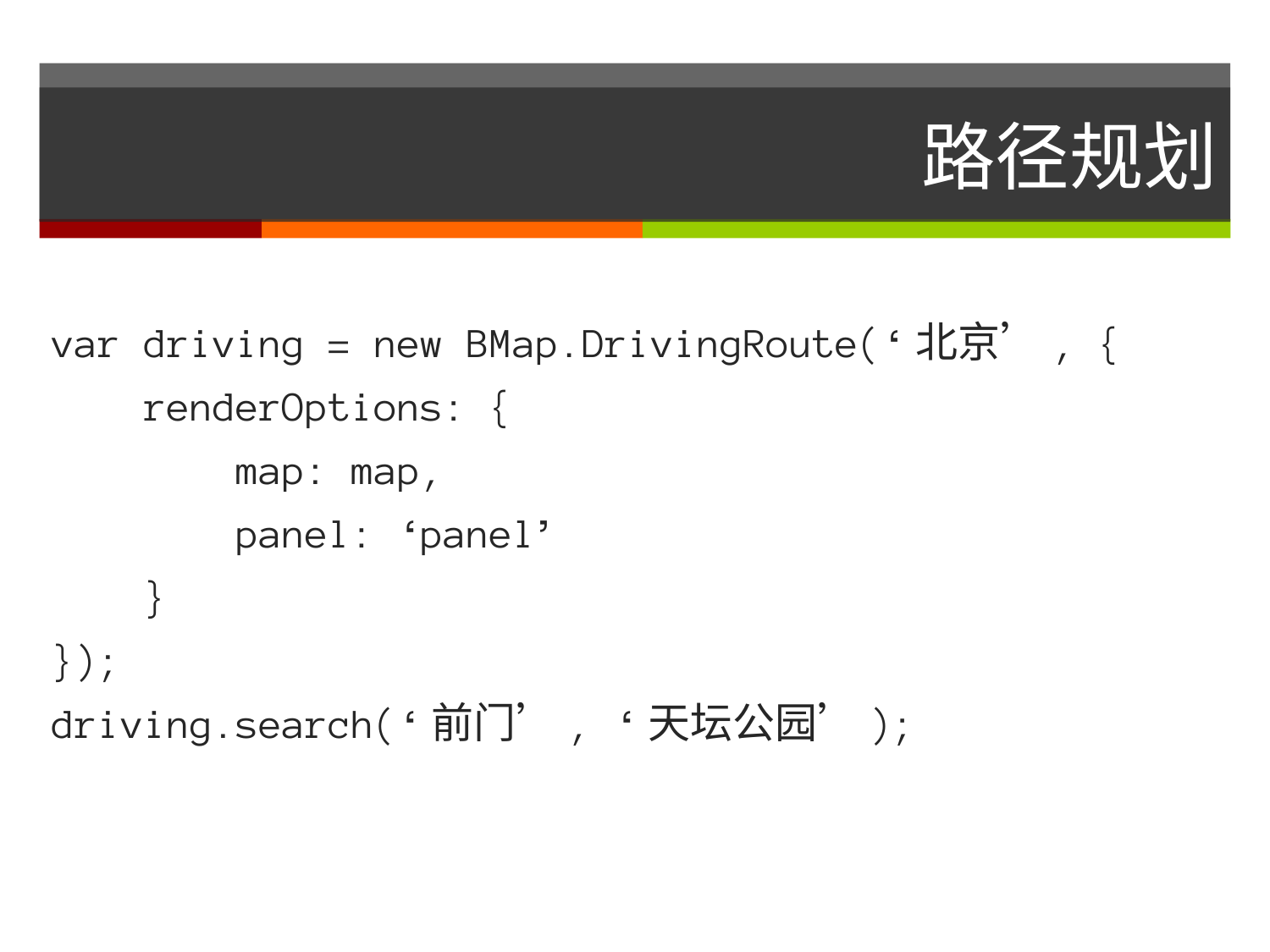

# 路径规划
var driving = new BMap.DrivingRoute(‘北京’, {
    renderOptions: {
        map: map,
        panel: ‘panel’
    }
});
driving.search(‘前门’, ‘天坛公园’);